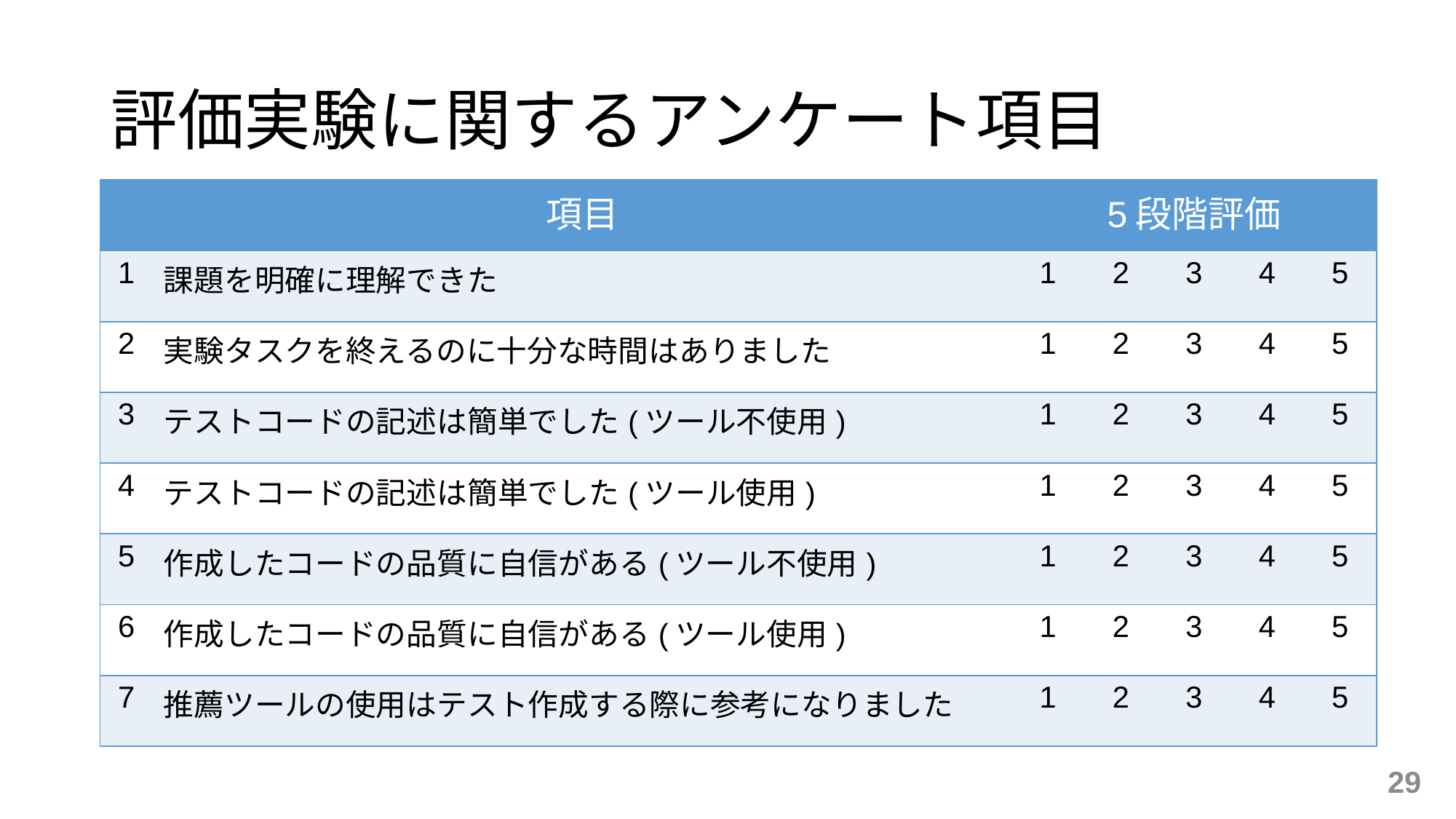

# 評価実験に関するアンケート項目
|  | 項目 | 5段階評価 |  |  |  |  |
| --- | --- | --- | --- | --- | --- | --- |
| 1 | 課題を明確に理解できた | 1 | 2 | 3 | 4 | 5 |
| 2 | 実験タスクを終えるのに十分な時間はありました | 1 | 2 | 3 | 4 | 5 |
| 3 | テストコードの記述は簡単でした(ツール不使用) | 1 | 2 | 3 | 4 | 5 |
| 4 | テストコードの記述は簡単でした(ツール使用) | 1 | 2 | 3 | 4 | 5 |
| 5 | 作成したコードの品質に自信がある(ツール不使用) | 1 | 2 | 3 | 4 | 5 |
| 6 | 作成したコードの品質に自信がある(ツール使用) | 1 | 2 | 3 | 4 | 5 |
| 7 | 推薦ツールの使用はテスト作成する際に参考になりました | 1 | 2 | 3 | 4 | 5 |
29